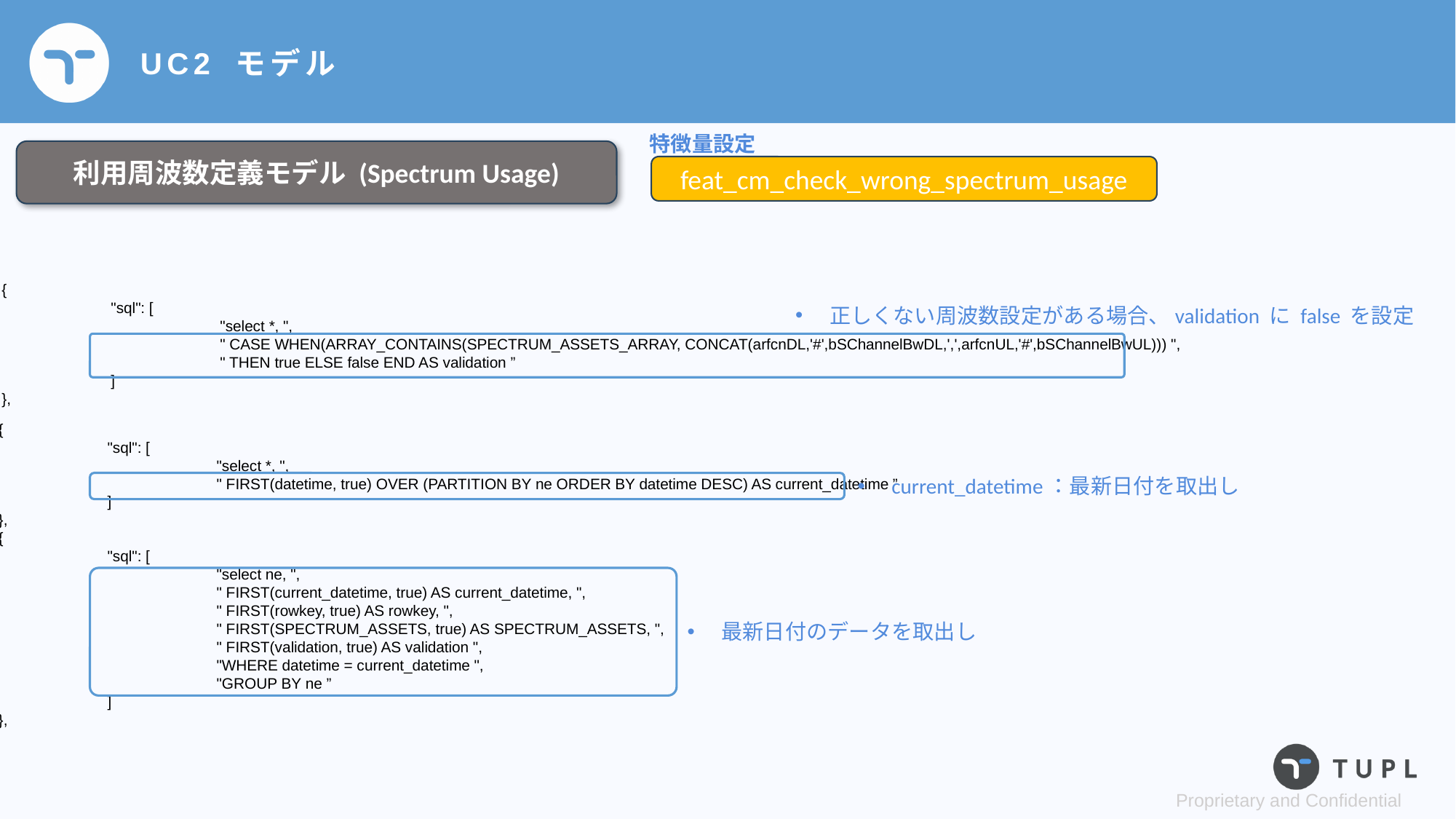

# UC2 モデル
特徴量設定
利用周波数定義モデル (Spectrum Usage)
feat_cm_check_wrong_spectrum_usage
{
	"sql": [
		"select *, ",
		" CASE WHEN(ARRAY_CONTAINS(SPECTRUM_ASSETS_ARRAY, CONCAT(arfcnDL,'#',bSChannelBwDL,',',arfcnUL,'#',bSChannelBwUL))) ",
		" THEN true ELSE false END AS validation ”
	]
},
正しくない周波数設定がある場合、validation に false を設定

{
	"sql": [
		"select *, ",
		" FIRST(datetime, true) OVER (PARTITION BY ne ORDER BY datetime DESC) AS current_datetime ”
	]
},
{
	"sql": [
		"select ne, ",
		" FIRST(current_datetime, true) AS current_datetime, ",
		" FIRST(rowkey, true) AS rowkey, ",
		" FIRST(SPECTRUM_ASSETS, true) AS SPECTRUM_ASSETS, ",
		" FIRST(validation, true) AS validation ",
		"WHERE datetime = current_datetime ",
		"GROUP BY ne ”
	]
},
current_datetime：最新日付を取出し

最新日付のデータを取出し